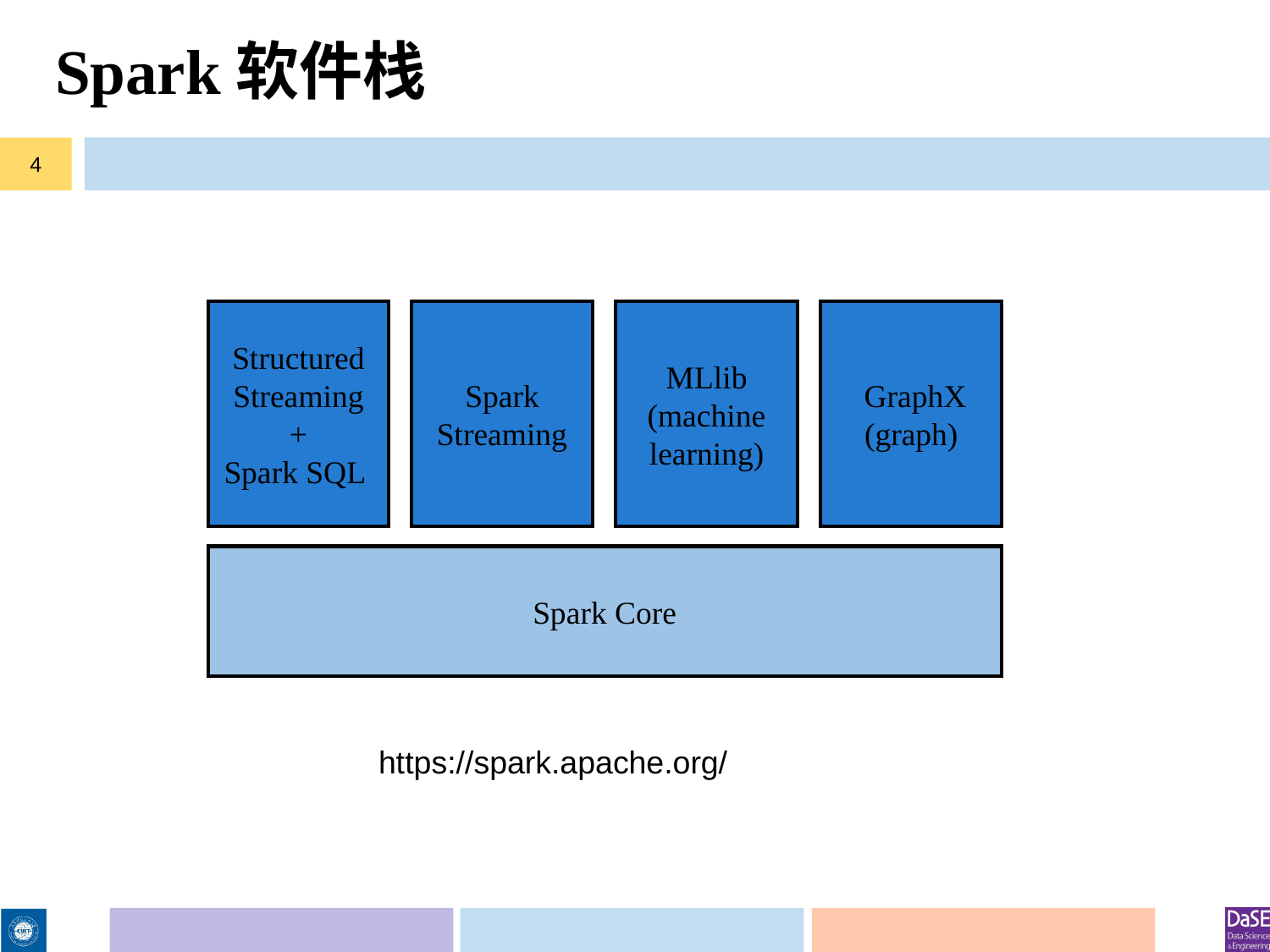

# Spark软件栈
4

Structured Streaming
+
Spark SQL
Spark Streaming
MLlib
(machine
learning)
 GraphX
(graph)
Spark Core
https://spark.apache.org/